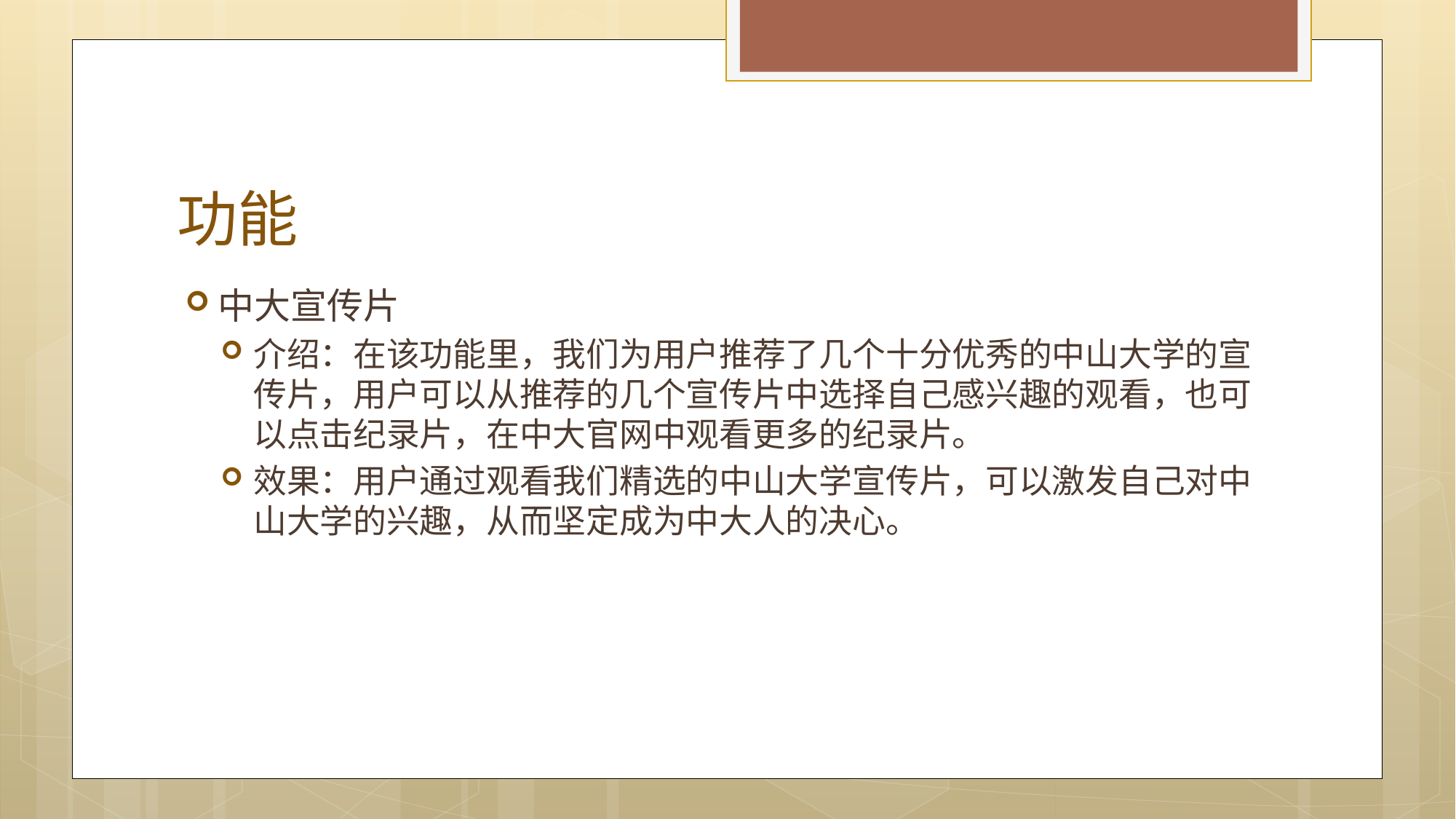

# 功能
中大宣传片
介绍：在该功能里，我们为用户推荐了几个十分优秀的中山大学的宣传片，用户可以从推荐的几个宣传片中选择自己感兴趣的观看，也可以点击纪录片，在中大官网中观看更多的纪录片。
效果：用户通过观看我们精选的中山大学宣传片，可以激发自己对中山大学的兴趣，从而坚定成为中大人的决心。